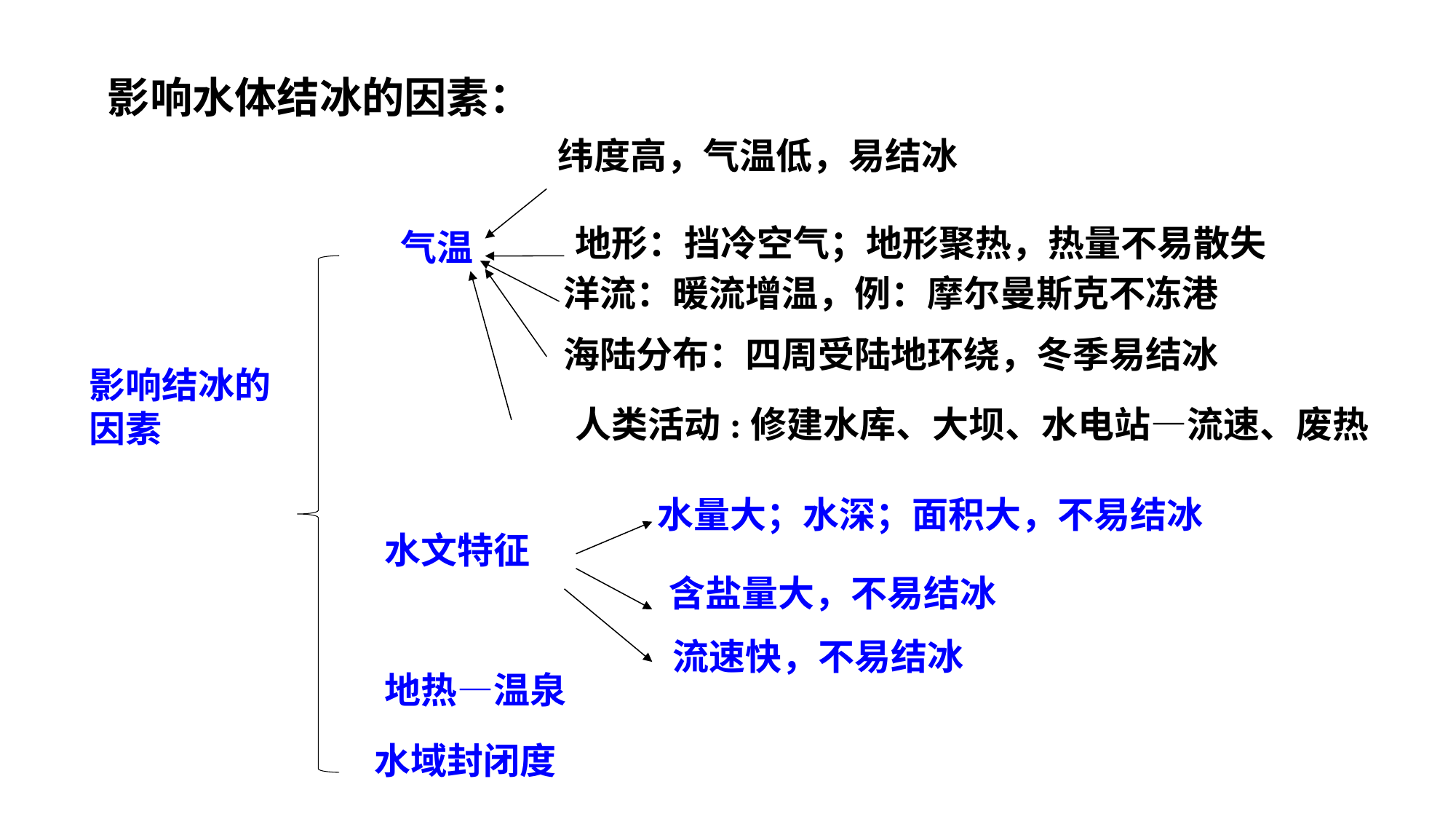

影响水体结冰的因素：
纬度高，气温低，易结冰

洋流：暖流增温，例：摩尔曼斯克不冻港

海陆分布：四周受陆地环绕，冬季易结冰
人类活动:修建水库、大坝、水电站—流速、废热
地形：挡冷空气；地形聚热，热量不易散失
气温
影响结冰的
因素
水量大；水深；面积大，不易结冰
水文特征

含盐量大，不易结冰

流速快，不易结冰
地热—温泉

水域封闭度